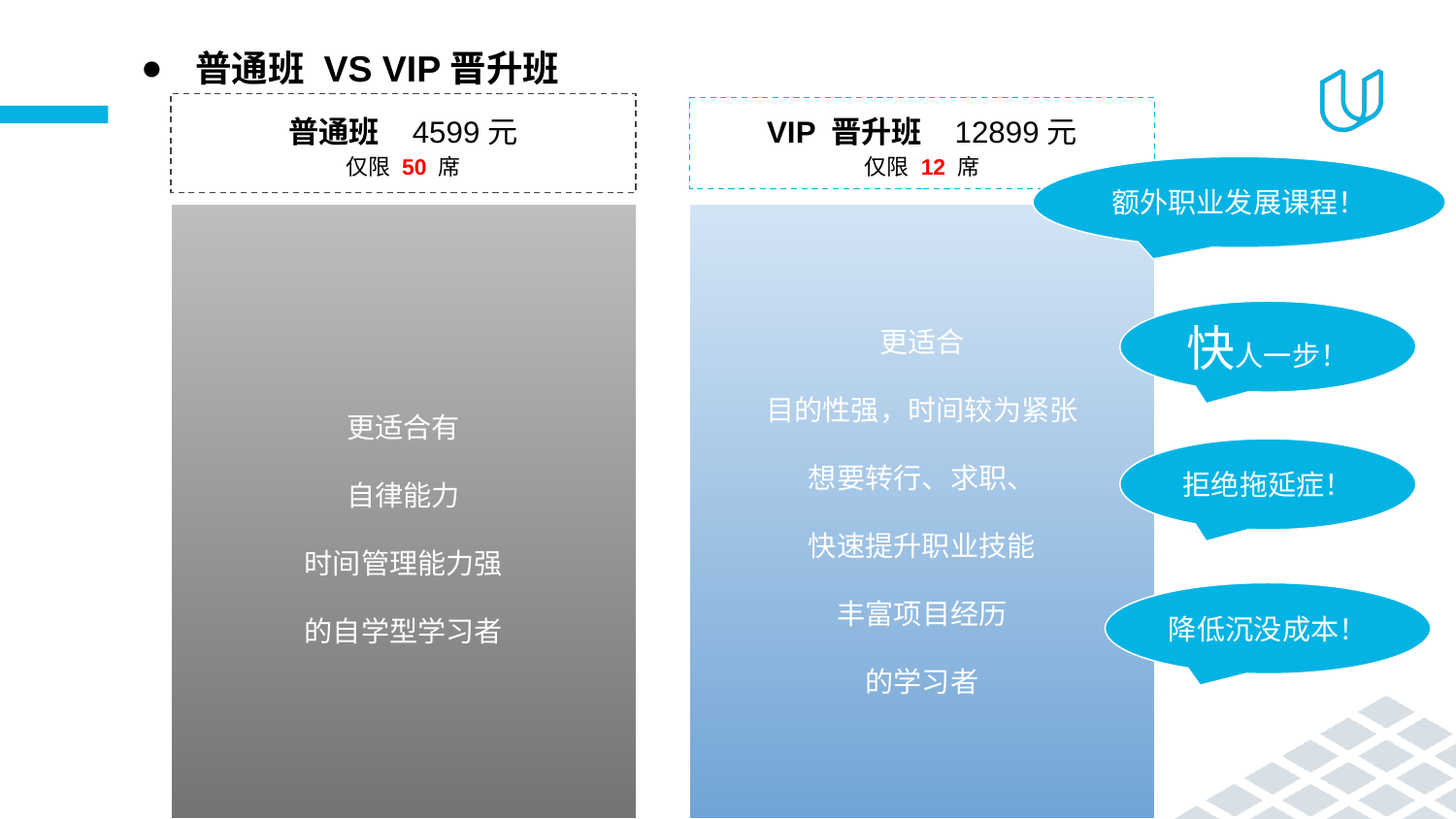

# 普通班 VS VIP晋升班
普通班   4599元
仅限 50 席
VIP 晋升班   12899元
仅限 12 席
额外职业发展课程！
更适合有
自律能力
时间管理能力强
的自学型学习者

更适合
目的性强，时间较为紧张
想要转行、求职、
快速提升职业技能
丰富项目经历
的学习者

快人一步！
拒绝拖延症！
学习服务
在普通班学习服务的基础上还提供：
个性化学习路径规划
12 人小班专属助教即时答疑
精确到天学习计划和每日督学
每周优达日公开课讲解难点
结识菁英同学交流加速成长
不定期线下聚会结识一生良友
降低沉没成本！